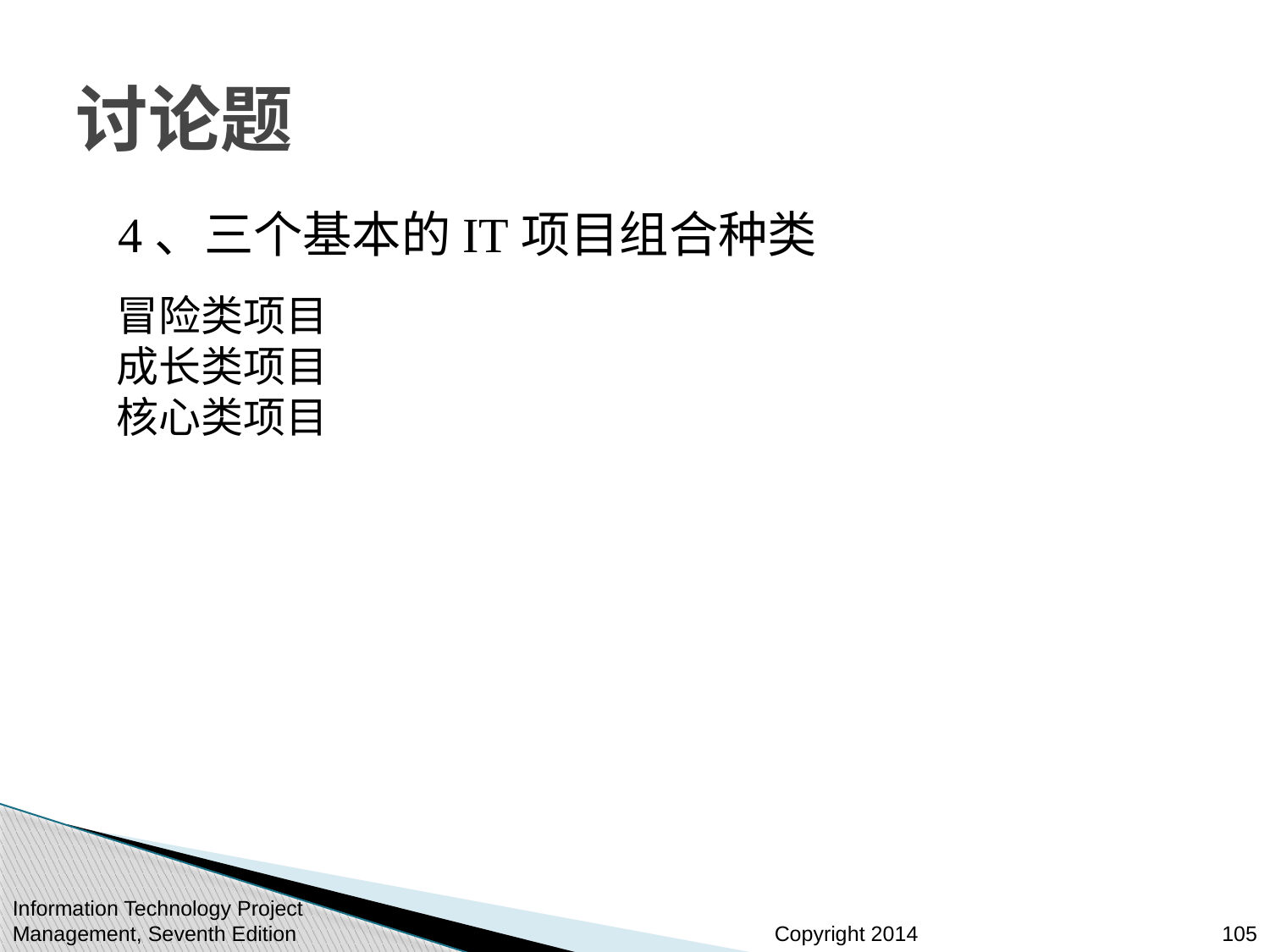

# 讨论题
4、三个基本的IT项目组合种类
冒险类项目
成长类项目
核心类项目
Information Technology Project Management, Seventh Edition
105